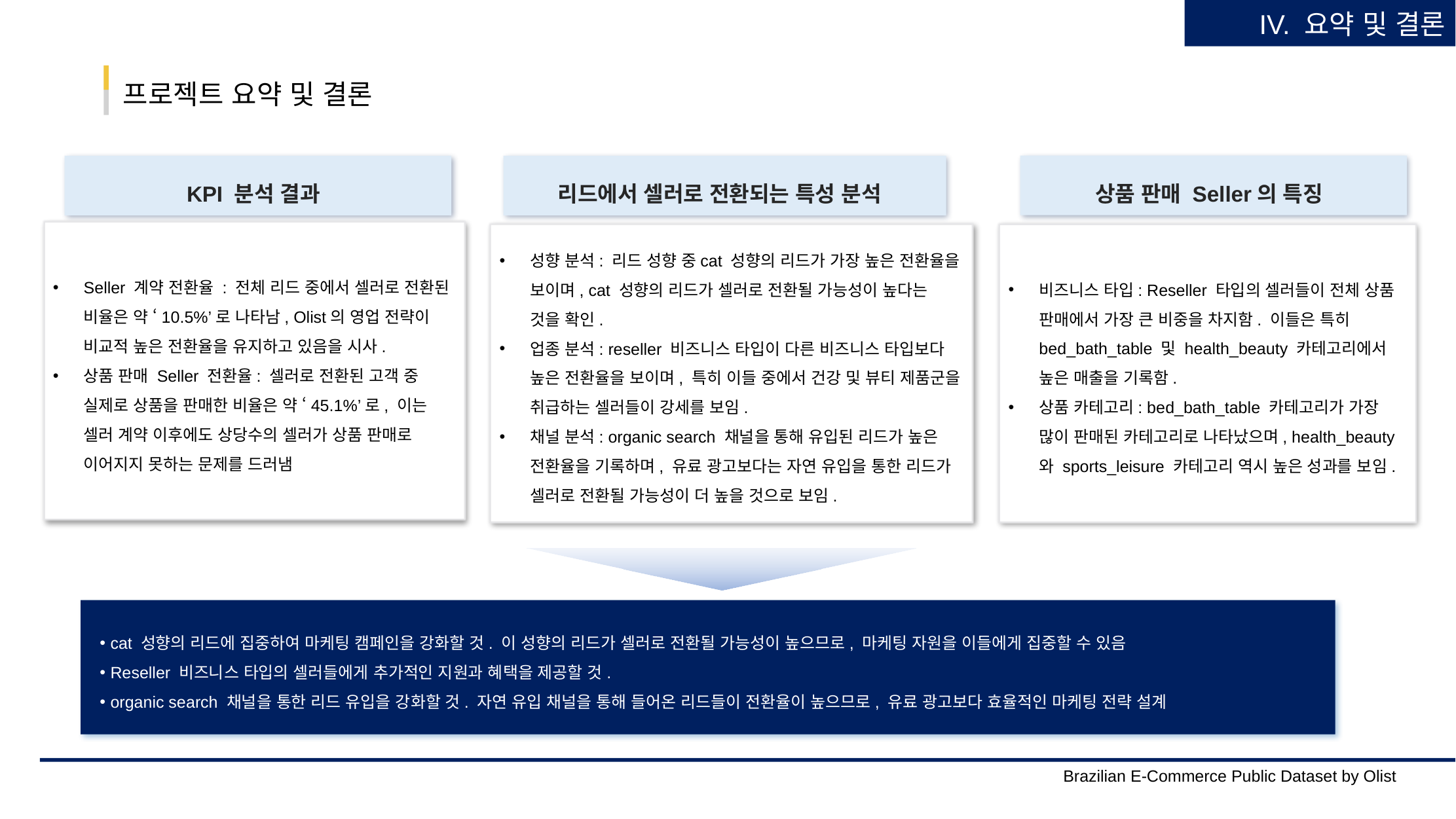

IV. 요약 및 결론

프로젝트 요약 및 결론

상품 판매 Seller의 특징

KPI 분석 결과

리드에서 셀러로 전환되는 특성 분석
Seller 계약 전환율 : 전체 리드 중에서 셀러로 전환된 비율은 약 ‘10.5%’로 나타남, Olist의 영업 전략이 비교적 높은 전환율을 유지하고 있음을 시사.
상품 판매 Seller 전환율: 셀러로 전환된 고객 중 실제로 상품을 판매한 비율은 약 ‘45.1%’로, 이는 셀러 계약 이후에도 상당수의 셀러가 상품 판매로 이어지지 못하는 문제를 드러냄
비즈니스 타입: Reseller 타입의 셀러들이 전체 상품 판매에서 가장 큰 비중을 차지함. 이들은 특히 bed_bath_table 및 health_beauty 카테고리에서 높은 매출을 기록함.
상품 카테고리: bed_bath_table 카테고리가 가장 많이 판매된 카테고리로 나타났으며, health_beauty와 sports_leisure 카테고리 역시 높은 성과를 보임.
성향 분석: 리드 성향 중cat 성향의 리드가 가장 높은 전환율을 보이며, cat 성향의 리드가 셀러로 전환될 가능성이 높다는 것을 확인.
업종 분석: reseller 비즈니스 타입이 다른 비즈니스 타입보다 높은 전환율을 보이며, 특히 이들 중에서 건강 및 뷰티 제품군을 취급하는 셀러들이 강세를 보임.
채널 분석: organic search 채널을 통해 유입된 리드가 높은 전환율을 기록하며, 유료 광고보다는 자연 유입을 통한 리드가 셀러로 전환될 가능성이 더 높을 것으로 보임.

 cat 성향의 리드에 집중하여 마케팅 캠페인을 강화할 것. 이 성향의 리드가 셀러로 전환될 가능성이 높으므로, 마케팅 자원을 이들에게 집중할 수 있음
 Reseller 비즈니스 타입의 셀러들에게 추가적인 지원과 혜택을 제공할 것.
 organic search 채널을 통한 리드 유입을 강화할 것. 자연 유입 채널을 통해 들어온 리드들이 전환율이 높으므로, 유료 광고보다 효율적인 마케팅 전략 설계

Brazilian E-Commerce Public Dataset by Olist